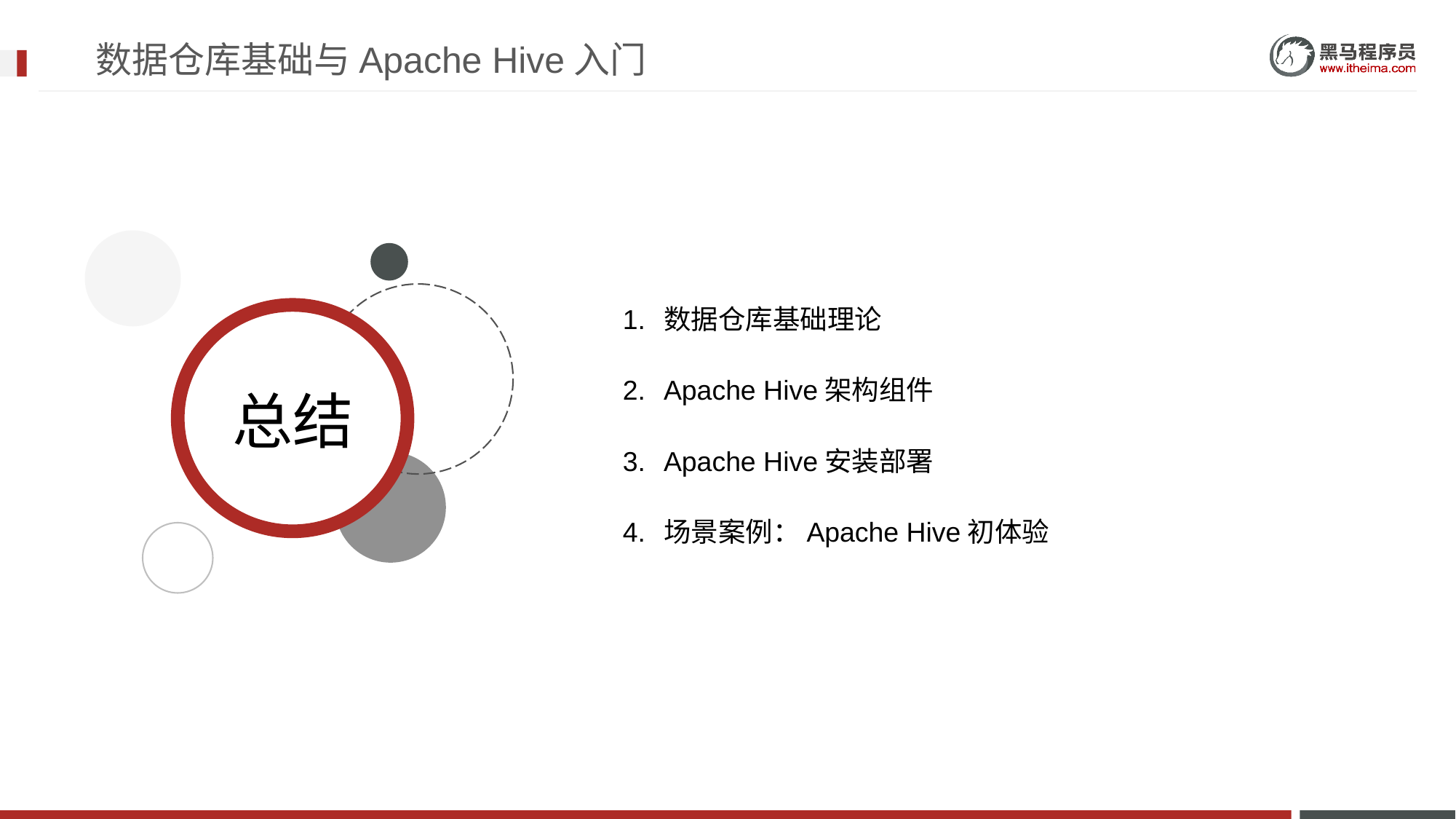

# 数据仓库基础与Apache Hive入门
数据仓库基础理论
Apache Hive架构组件
Apache Hive安装部署
场景案例：Apache Hive初体验